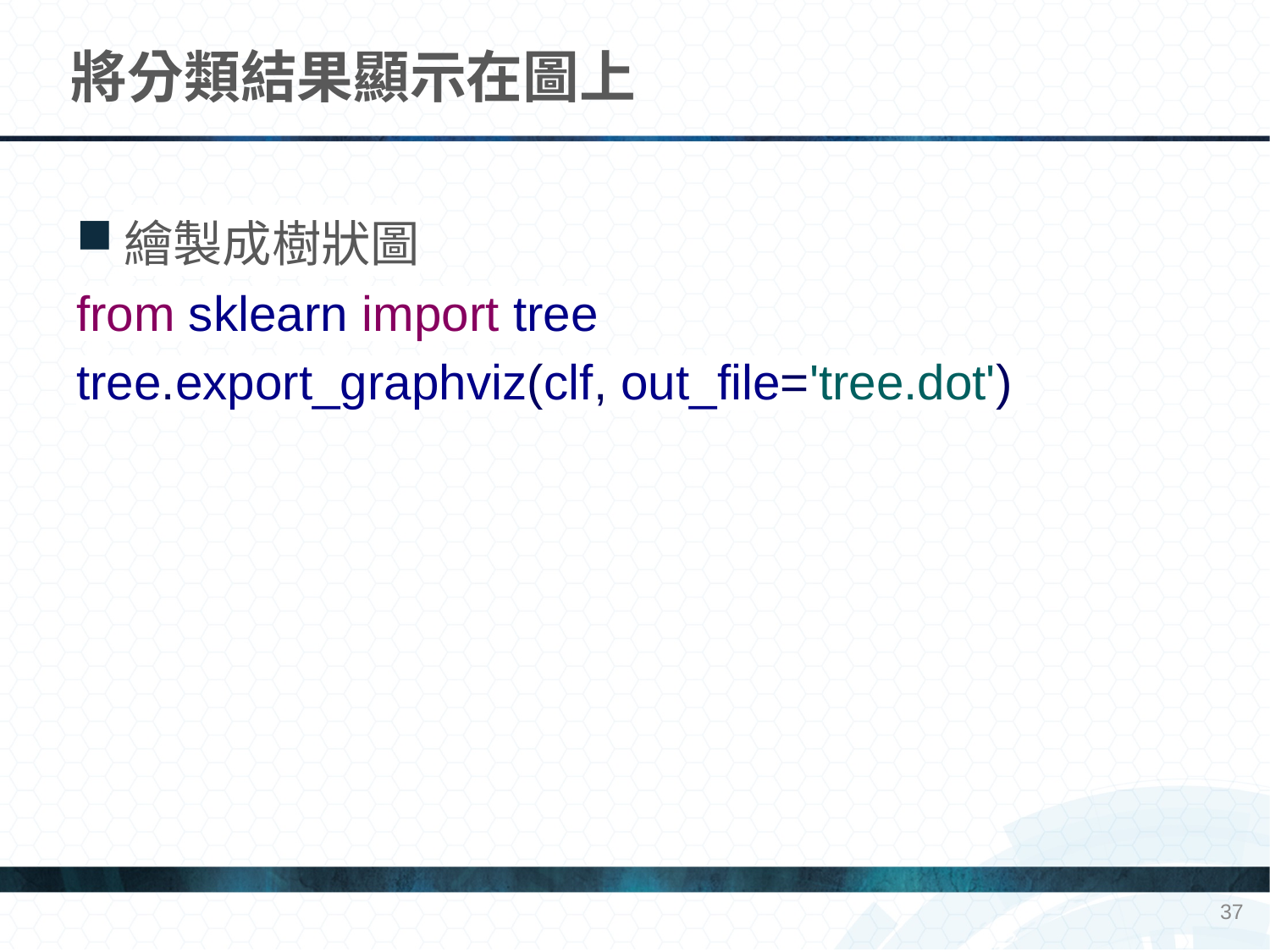

# 將分類結果顯示在圖上
繪製成樹狀圖
from sklearn import tree
tree.export_graphviz(clf, out_file='tree.dot')

37